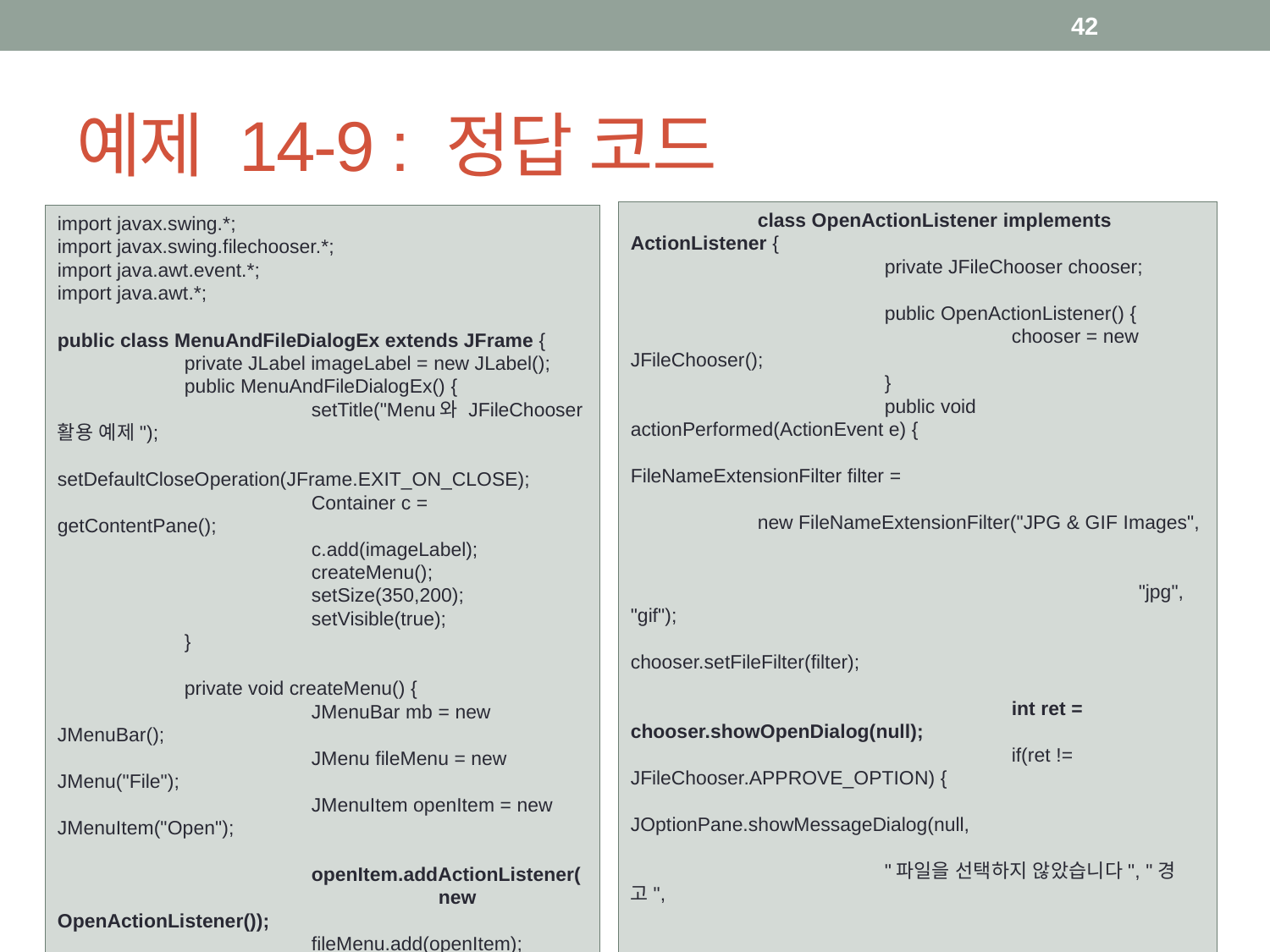

42
# 예제 14-9 : 정답 코드
	class OpenActionListener implements ActionListener {
		private JFileChooser chooser;

		public OpenActionListener() {
			chooser = new JFileChooser();
		}
		public void actionPerformed(ActionEvent e) {
			FileNameExtensionFilter filter =
					new FileNameExtensionFilter("JPG & GIF Images",
												"jpg", "gif");
			chooser.setFileFilter(filter);

			int ret = chooser.showOpenDialog(null);
			if(ret != JFileChooser.APPROVE_OPTION) {
				JOptionPane.showMessageDialog(null,
						"파일을 선택하지 않았습니다", "경고",
						JOptionPane.WARNING_MESSAGE);
				return;
			}

			String filePath = chooser.getSelectedFile().getPath();
			imageLabel.setIcon(new ImageIcon(filePath));
			pack(); // 이미지의 크기에 맞추어 프레임 크기 조절
		}
	}
	public static void main(String [] args) {
		new MenuAndFileDialogEx();
	}
}
import javax.swing.*;
import javax.swing.filechooser.*;
import java.awt.event.*;
import java.awt.*;

public class MenuAndFileDialogEx extends JFrame {
	private JLabel imageLabel = new JLabel();
	public MenuAndFileDialogEx() {
		setTitle("Menu와 JFileChooser 활용 예제");
		setDefaultCloseOperation(JFrame.EXIT_ON_CLOSE);
		Container c = getContentPane();
		c.add(imageLabel);
		createMenu();
		setSize(350,200);
		setVisible(true);
	}

	private void createMenu() {
		JMenuBar mb = new JMenuBar();
		JMenu fileMenu = new JMenu("File");
		JMenuItem openItem = new JMenuItem("Open");

		openItem.addActionListener(
			new OpenActionListener());
		fileMenu.add(openItem);
		mb.add(fileMenu);
		setJMenuBar(mb);
	}